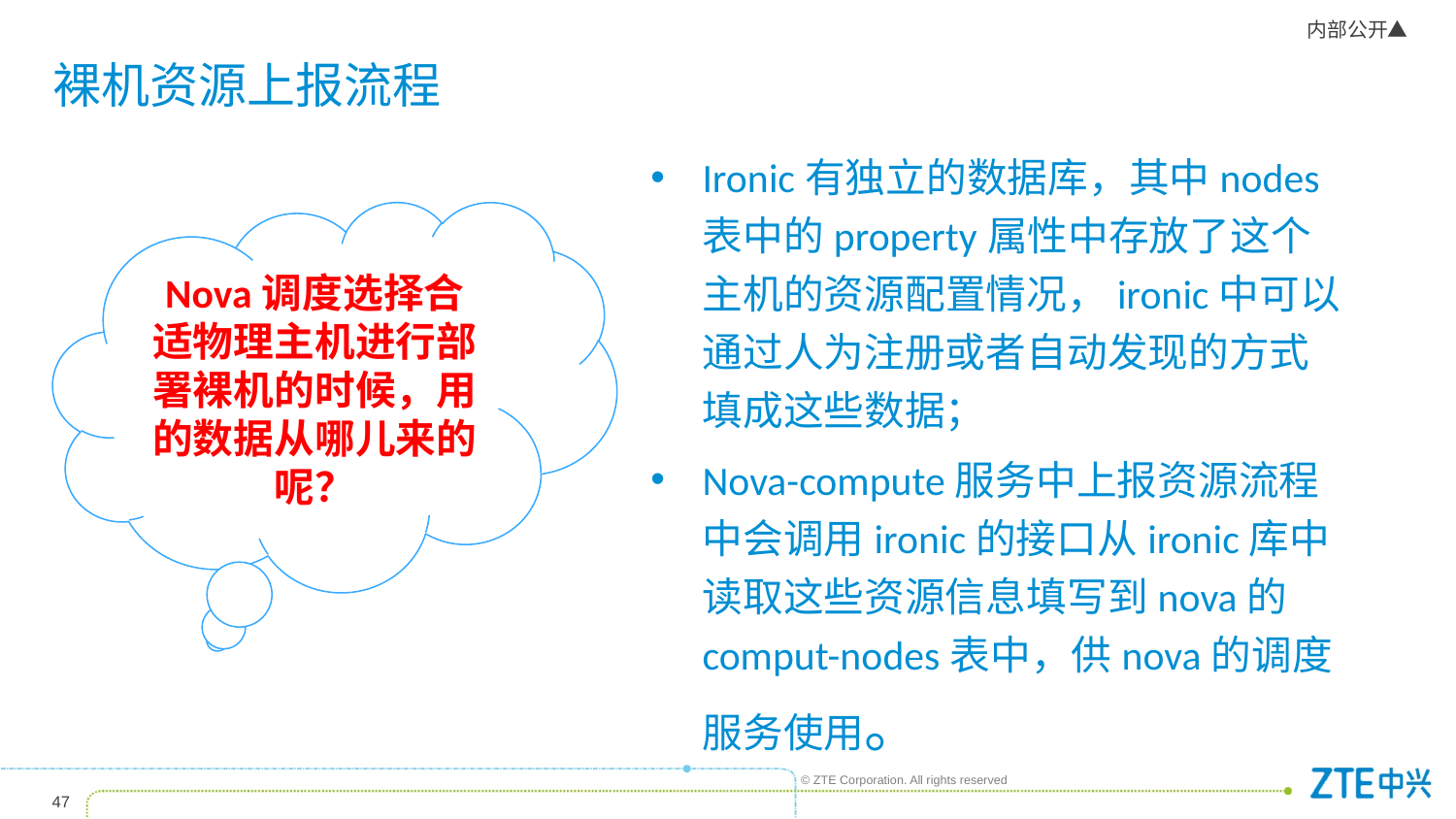

# 裸机资源上报流程
Ironic有独立的数据库，其中nodes表中的property属性中存放了这个主机的资源配置情况，ironic中可以通过人为注册或者自动发现的方式填成这些数据；
Nova-compute服务中上报资源流程中会调用ironic的接口从ironic库中读取这些资源信息填写到nova的comput-nodes表中，供nova的调度服务使用。
Nova调度选择合适物理主机进行部署裸机的时候，用的数据从哪儿来的呢？